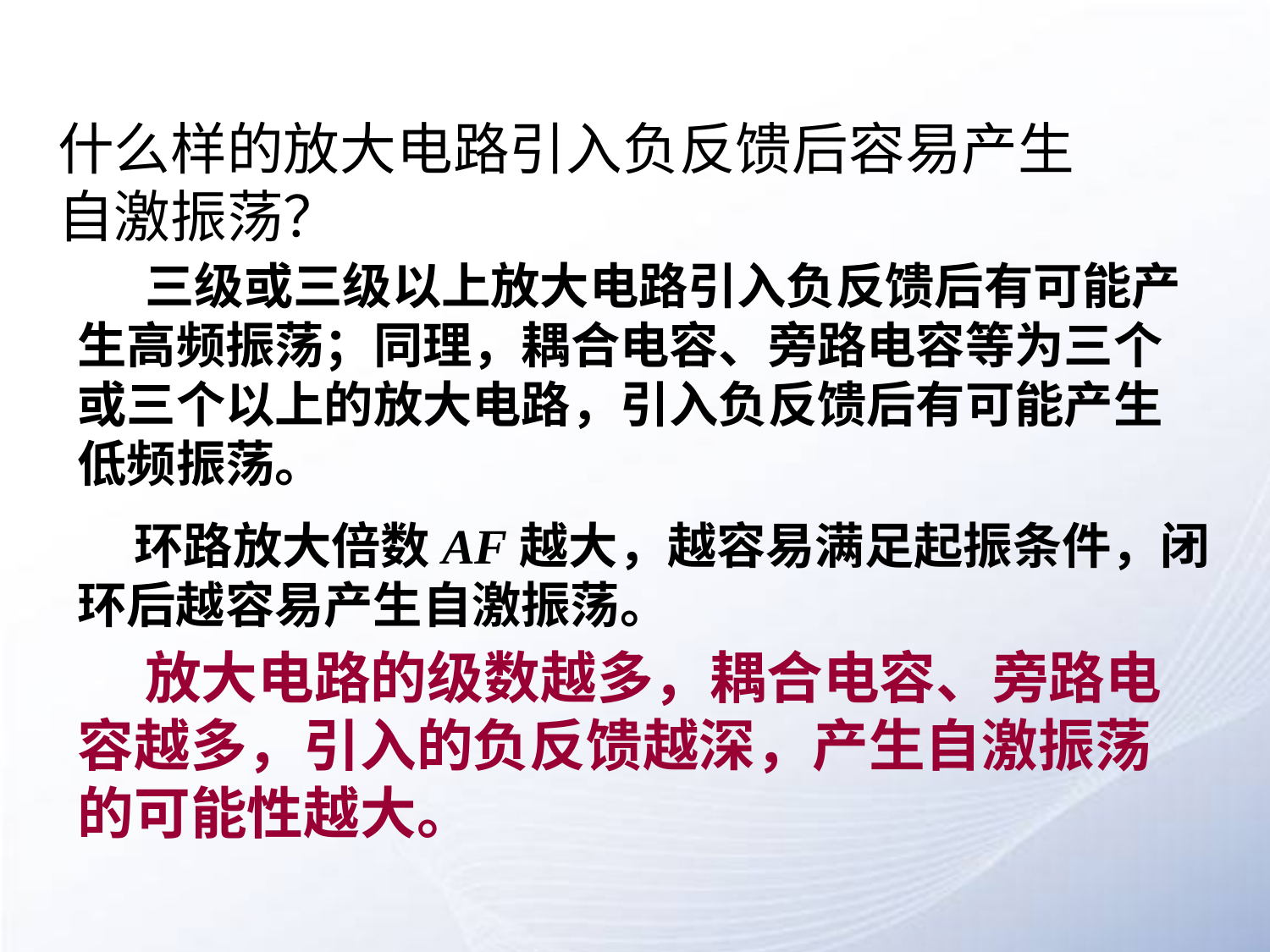

# 什么样的放大电路引入负反馈后容易产生自激振荡？
     三级或三级以上放大电路引入负反馈后有可能产生高频振荡；同理，耦合电容、旁路电容等为三个或三个以上的放大电路，引入负反馈后有可能产生低频振荡。
    环路放大倍数AF越大，越容易满足起振条件，闭环后越容易产生自激振荡。
      放大电路的级数越多，耦合电容、旁路电容越多，引入的负反馈越深，产生自激振荡的可能性越大。